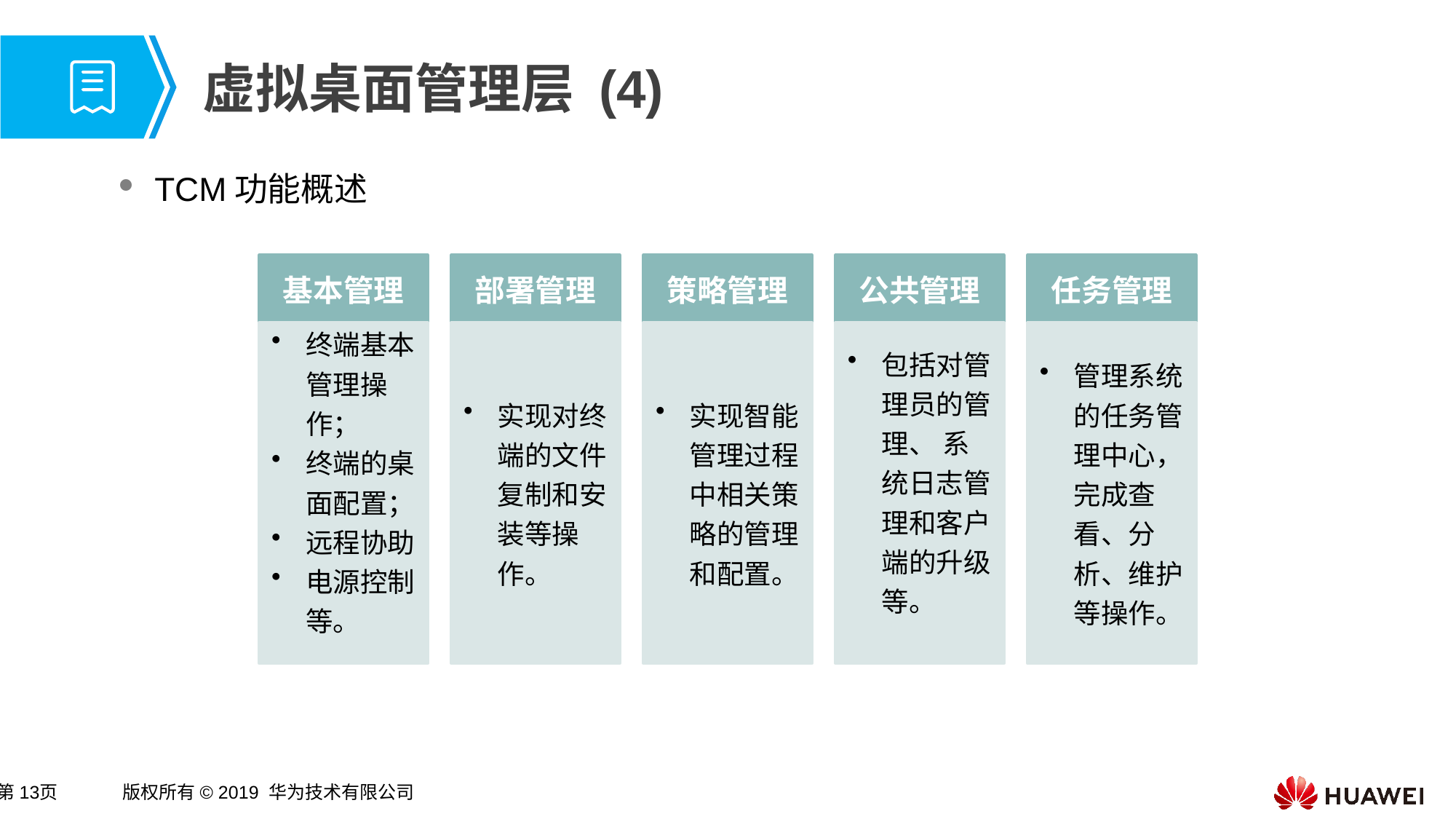

# 虚拟桌面管理层 (4)
TCM功能概述

基本管理
终端基本管理操作；
远程协助
部署管理
实现对终端的文件复制和安装等操作。
策略管理
实现智能管理过程中相关策略的管理和配置。
公共管理
任务管理
包括对管理员的管理、 系统日志管理和客户端的升级等。
管理系统的任务管理中心，完成查看、分析、维护等操作。
终端的桌面配置；
电源控制等。